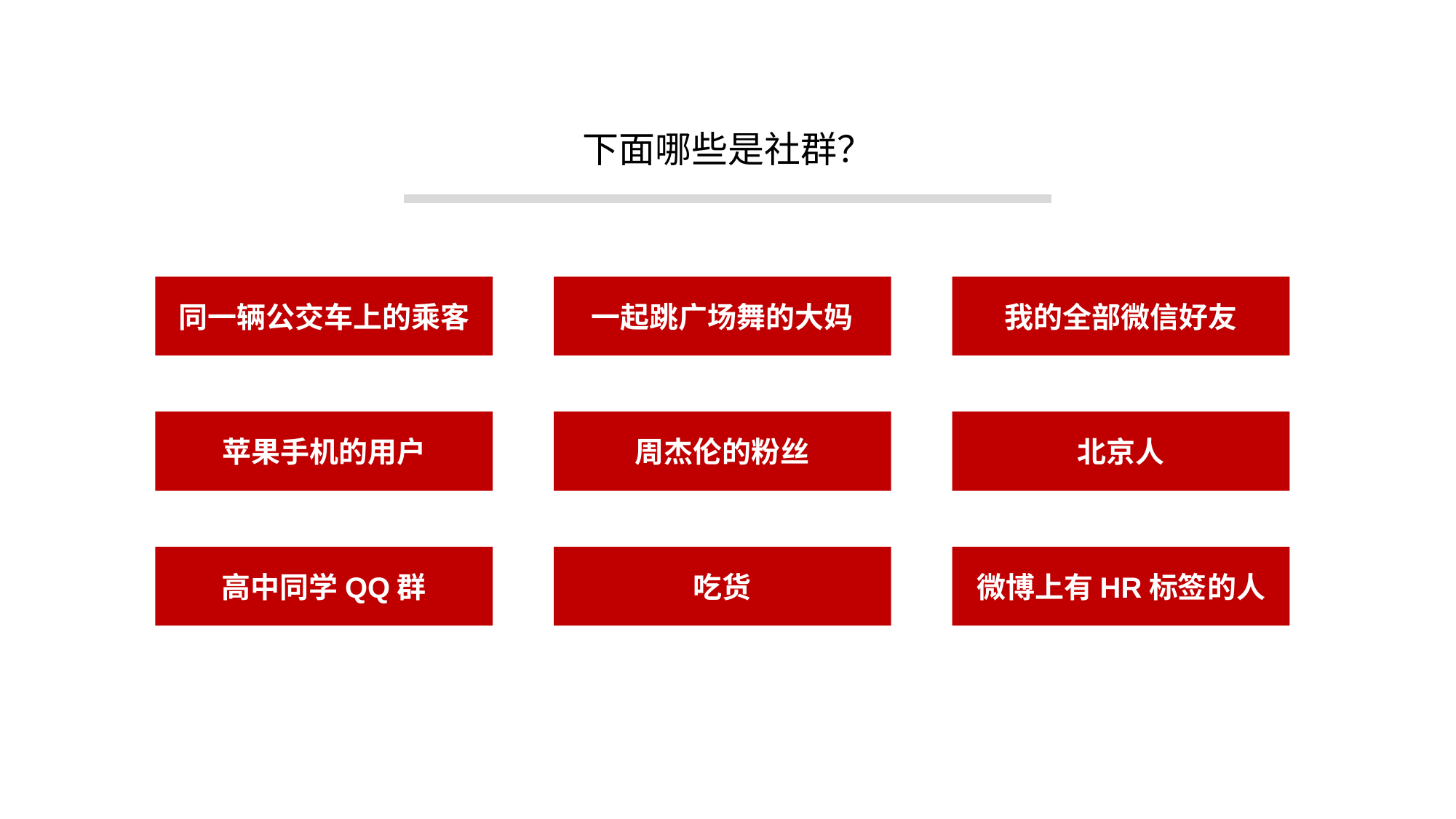

下面哪些是社群？
同一辆公交车上的乘客
一起跳广场舞的大妈
我的全部微信好友
苹果手机的用户
周杰伦的粉丝
北京人
高中同学QQ群
吃货
微博上有HR标签的人